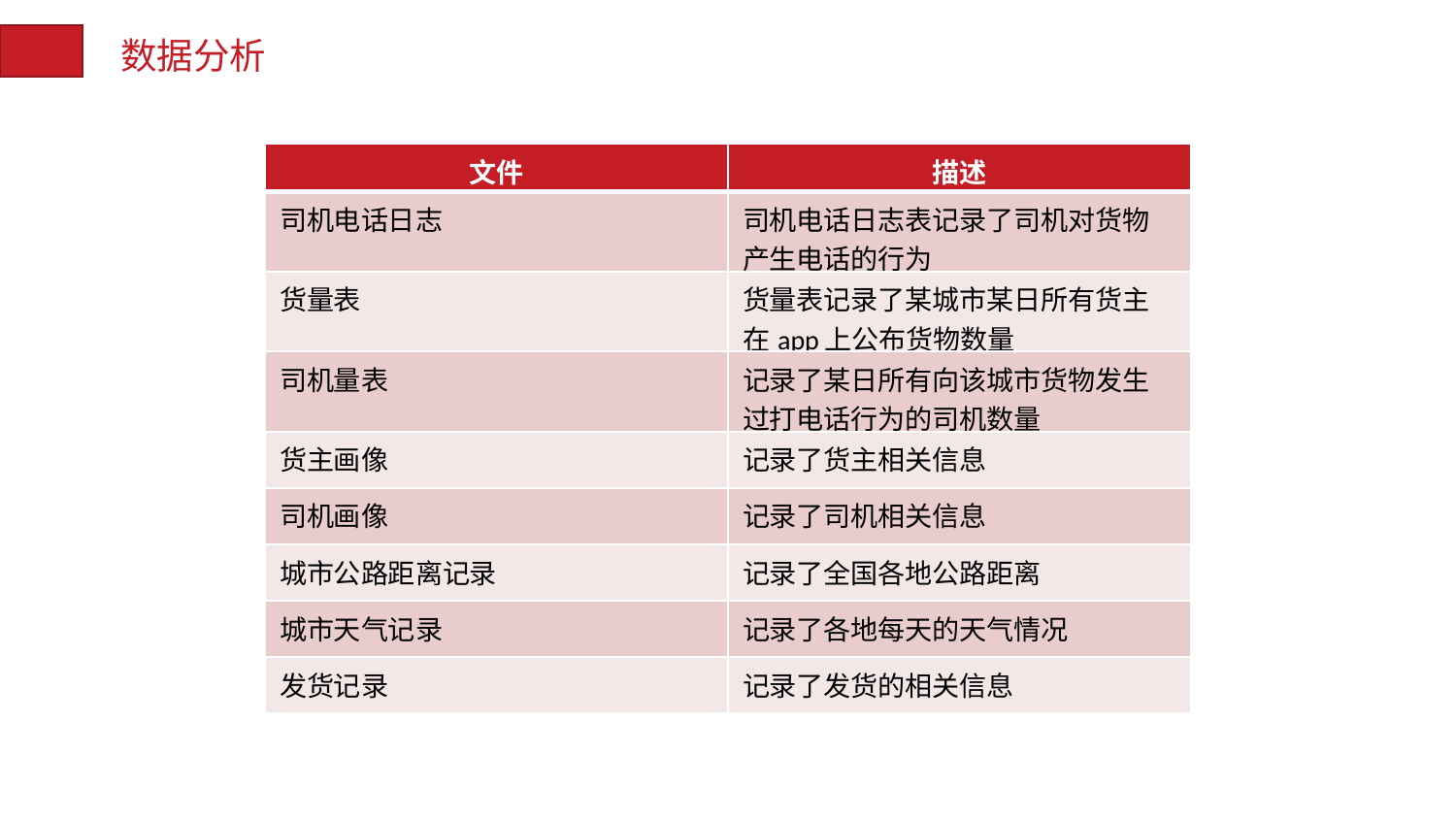

数据分析
| 文件 | 描述 |
| --- | --- |
| 司机电话日志 | 司机电话日志表记录了司机对货物产生电话的行为 |
| 货量表 | 货量表记录了某城市某日所有货主在app上公布货物数量 |
| 司机量表 | 记录了某日所有向该城市货物发生过打电话行为的司机数量 |
| 货主画像 | 记录了货主相关信息 |
| 司机画像 | 记录了司机相关信息 |
| 城市公路距离记录 | 记录了全国各地公路距离 |
| 城市天气记录 | 记录了各地每天的天气情况 |
| 发货记录 | 记录了发货的相关信息 |